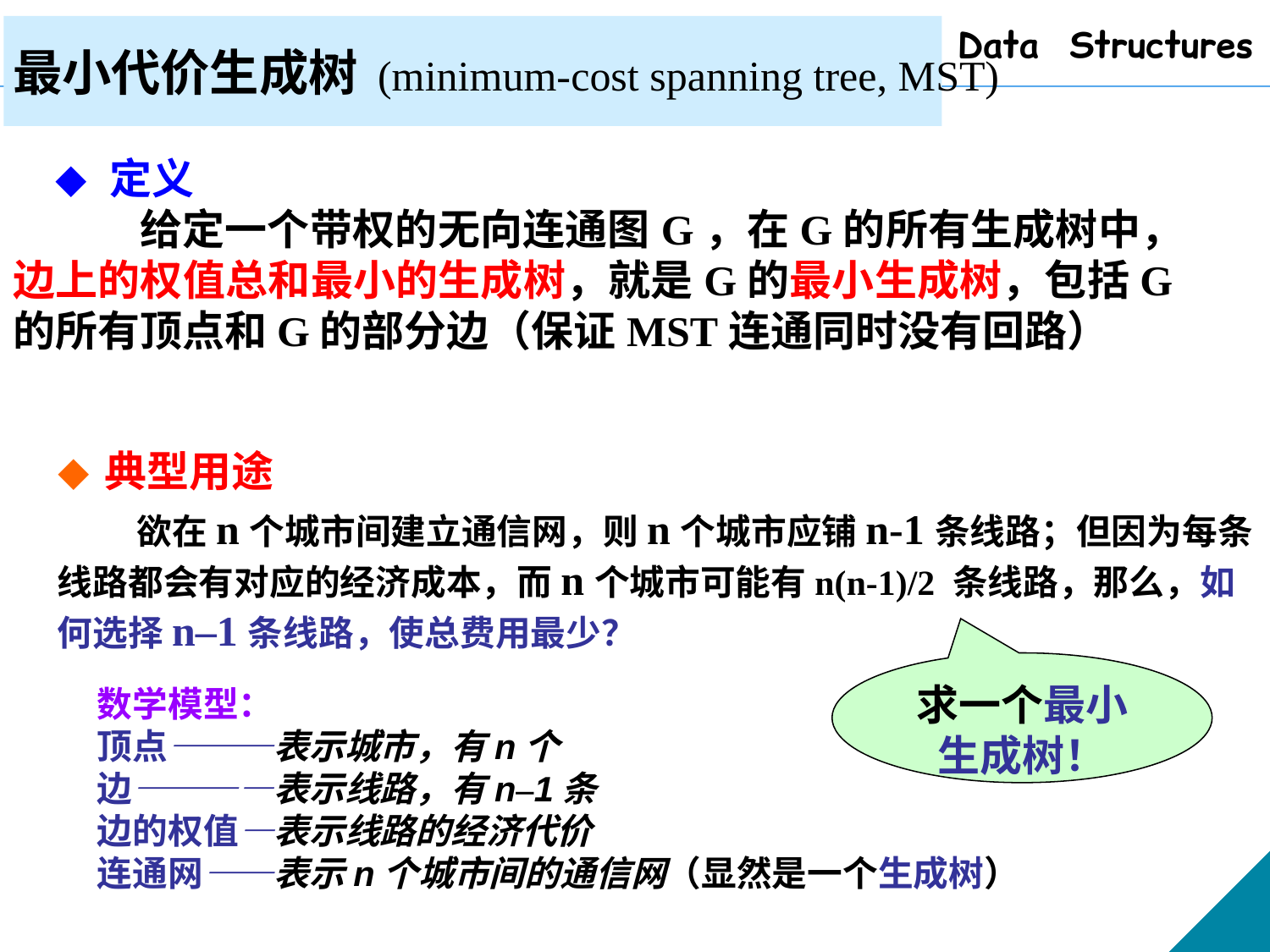

最小代价生成树 (minimum-cost spanning tree, MST)

      ◆  定义
	给定一个带权的无向连通图G，在G的所有生成树中，边上的权值总和最小的生成树，就是G的最小生成树，包括G的所有顶点和G的部分边（保证MST连通同时没有回路）

 ◆ 典型用途
欲在n个城市间建立通信网，则n个城市应铺n-1条线路；但因为每条线路都会有对应的经济成本，而n个城市可能有n(n-1)/2 条线路，那么，如何选择n–1条线路，使总费用最少？
求一个最小生成树！
数学模型：
顶点———表示城市，有n个
边————表示线路，有n–1条
边的权值—表示线路的经济代价
连通网——表示n个城市间的通信网（显然是一个生成树）